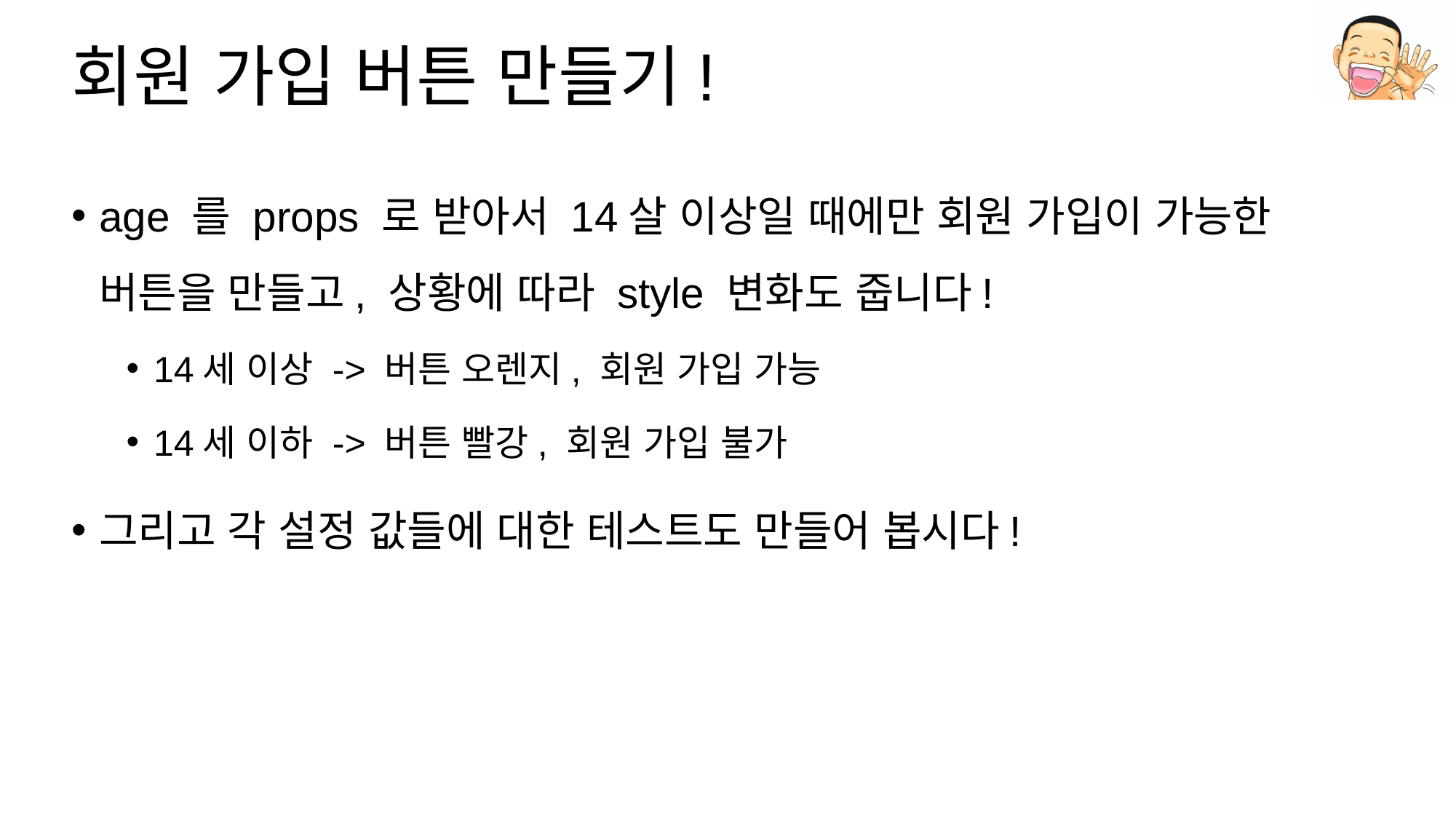

# 회원 가입 버튼 만들기!
age 를 props 로 받아서 14살 이상일 때에만 회원 가입이 가능한 버튼을 만들고, 상황에 따라 style 변화도 줍니다!
14세 이상 -> 버튼 오렌지, 회원 가입 가능
14세 이하 -> 버튼 빨강, 회원 가입 불가
그리고 각 설정 값들에 대한 테스트도 만들어 봅시다!